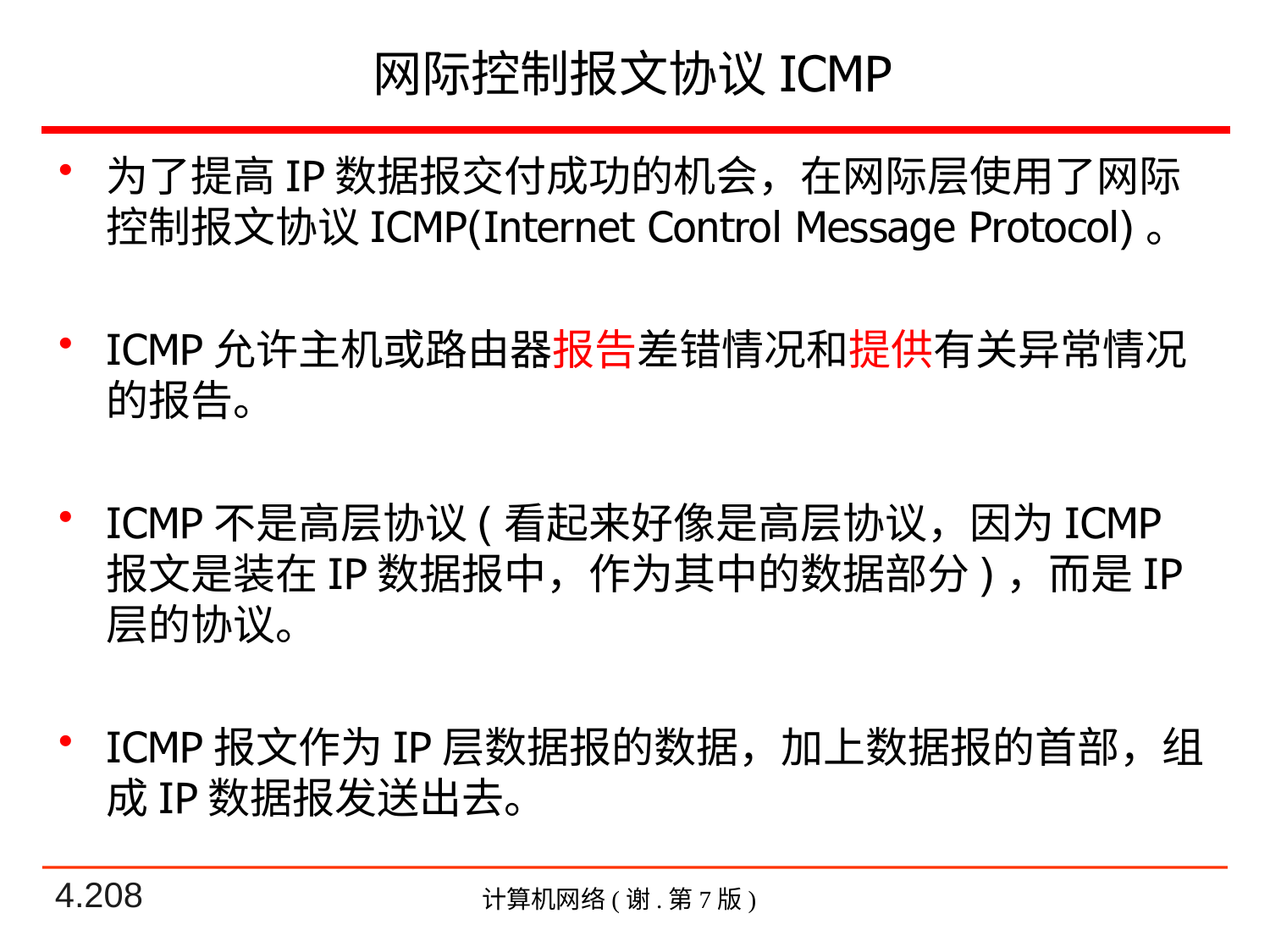

# 网际控制报文协议ICMP
为了提高IP数据报交付成功的机会，在网际层使用了网际控制报文协议ICMP(Internet Control Message Protocol)。

ICMP允许主机或路由器报告差错情况和提供有关异常情况的报告。

ICMP不是高层协议(看起来好像是高层协议，因为ICMP报文是装在IP数据报中，作为其中的数据部分)，而是IP层的协议。

ICMP报文作为IP层数据报的数据，加上数据报的首部，组成IP数据报发送出去。